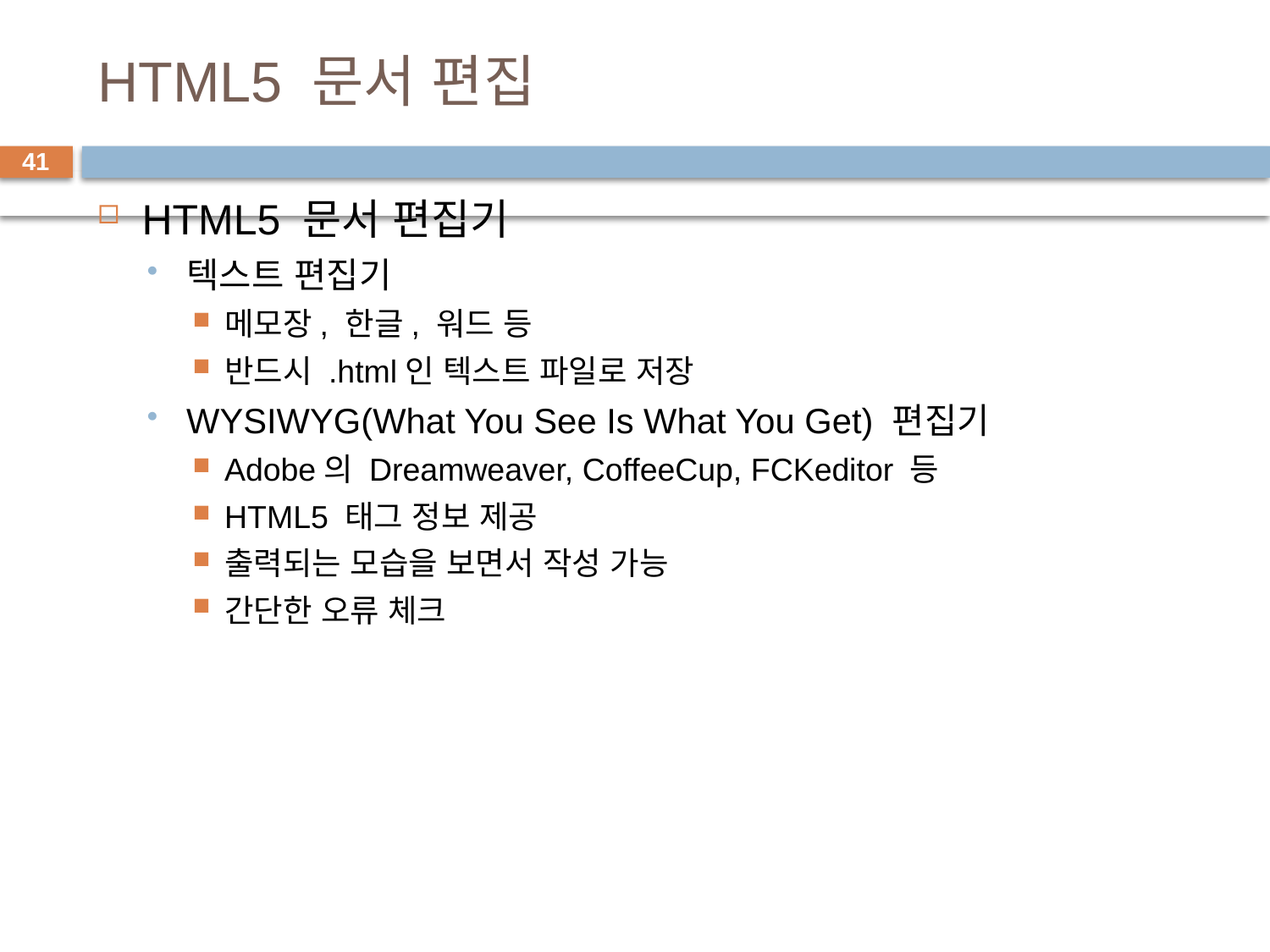

# HTML5 문서 편집
41
HTML5 문서 편집기
텍스트 편집기
메모장, 한글, 워드 등
반드시 .html인 텍스트 파일로 저장
WYSIWYG(What You See Is What You Get) 편집기
Adobe의 Dreamweaver, CoffeeCup, FCKeditor 등
HTML5 태그 정보 제공
출력되는 모습을 보면서 작성 가능
간단한 오류 체크